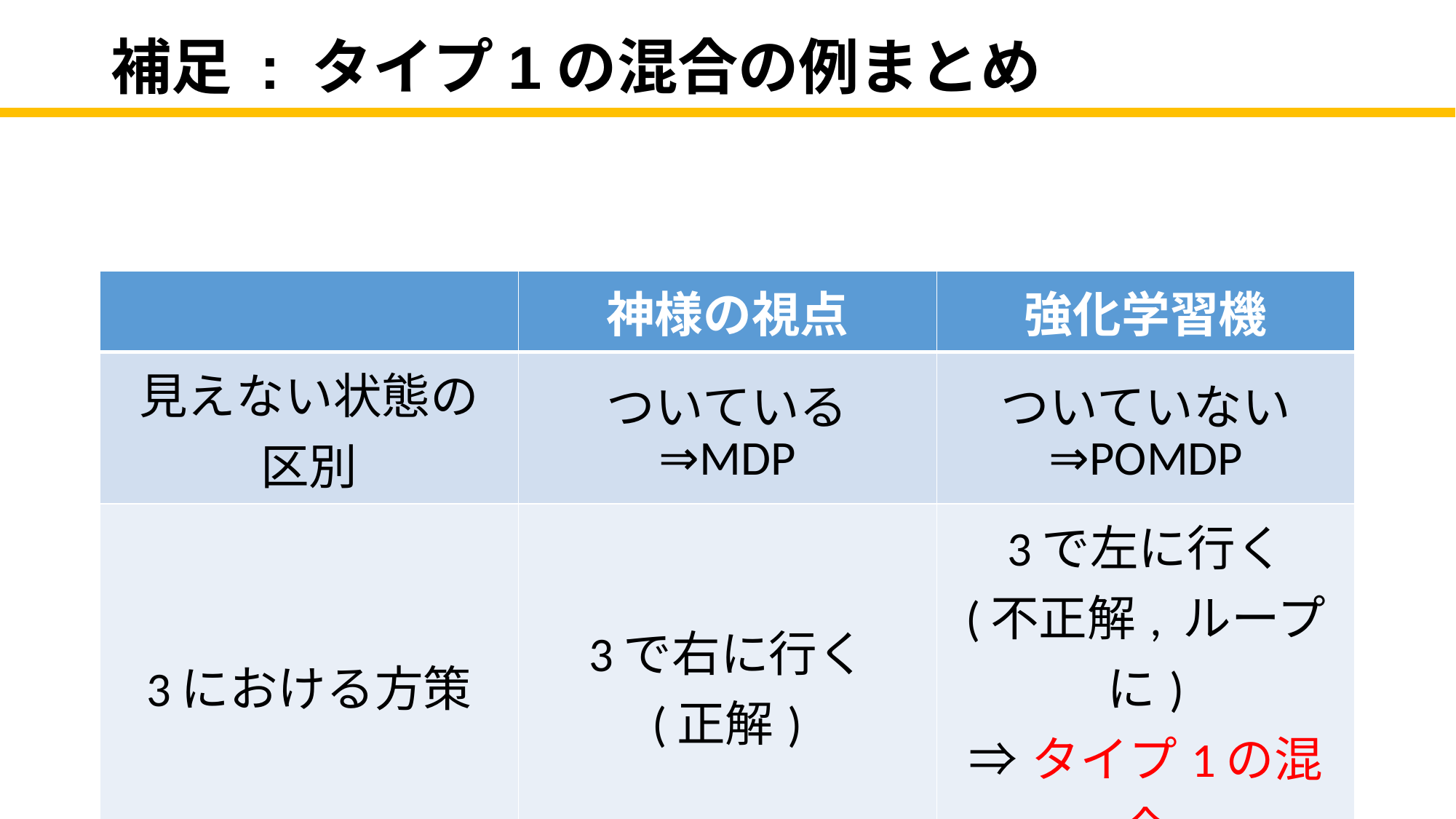

# 補足 : タイプ1の混合の例まとめ
|  | 神様の視点 | 強化学習機 |
| --- | --- | --- |
| 見えない状態の 区別 | ついている ⇒MDP | ついていない ⇒POMDP |
| 3における方策 | 3で右に行く (正解) | 3で左に行く (不正解, ループに) ⇒タイプ1の混合 |